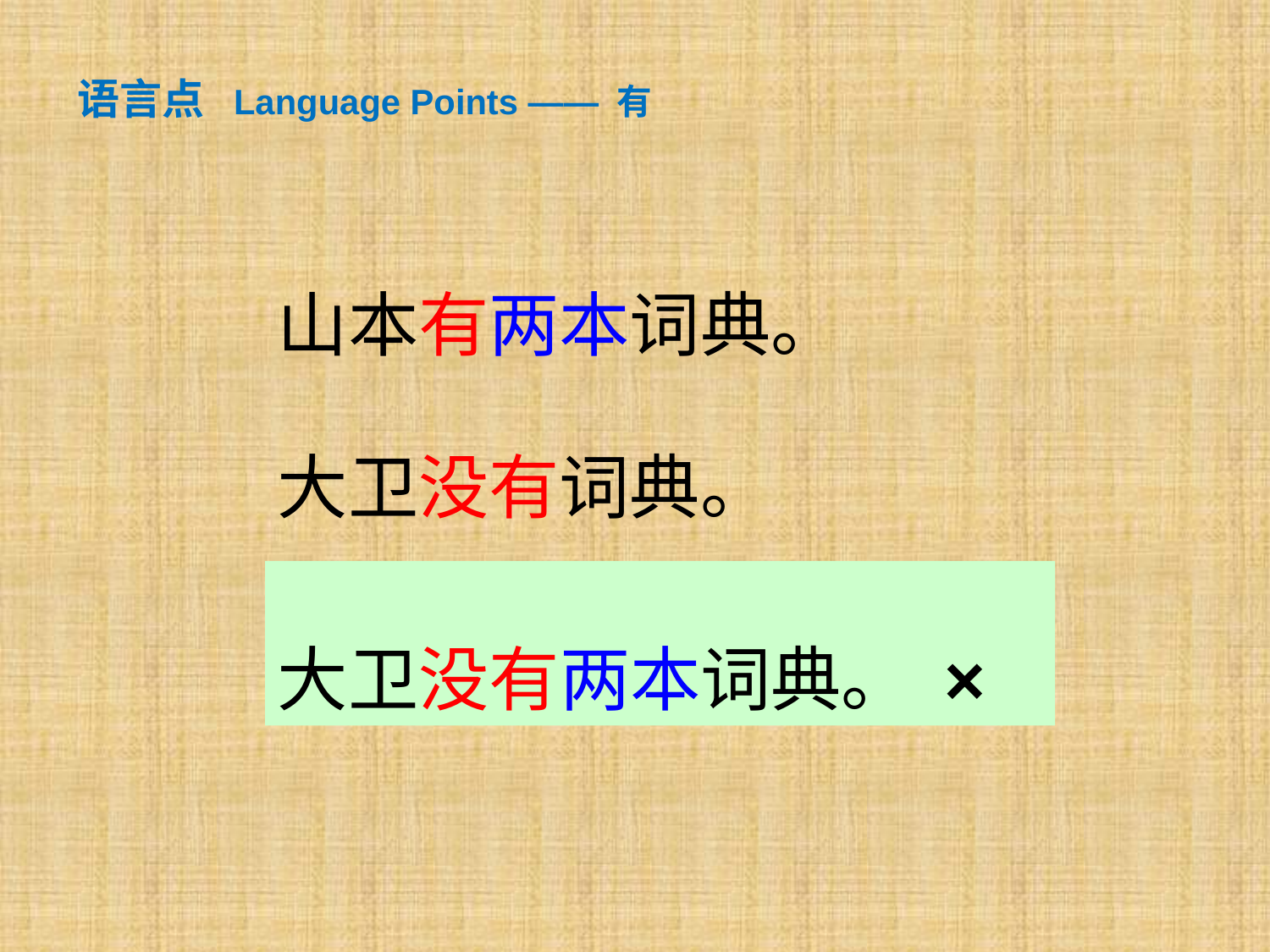

语言点  Language Points —— 有
山本有两本词典。
大卫没有词典。
大卫没有两本词典。 ×